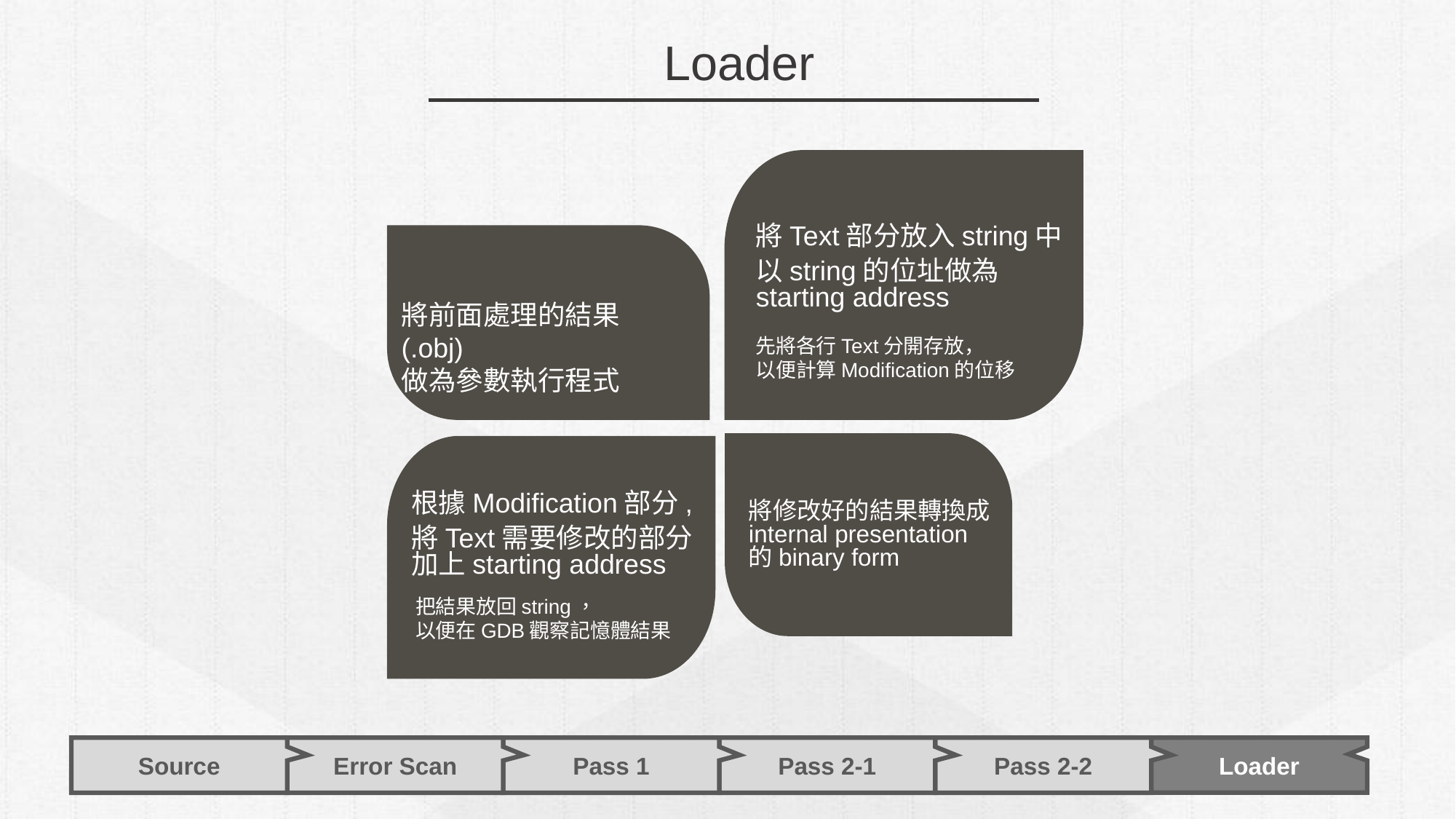

Loader

將Text部分放入string中
以string的位址做為starting address
先將各行Text分開存放，
以便計算Modification的位移

將前面處理的結果 (.obj)
做為參數執行程式

將修改好的結果轉換成internal presentation
的binary form

根據Modification部分,
將Text需要修改的部分加上starting address
把結果放回string，
以便在GDB觀察記憶體結果
Pass 2-1
Error Scan
Pass 1
Pass 2-2
Source
Loader
54